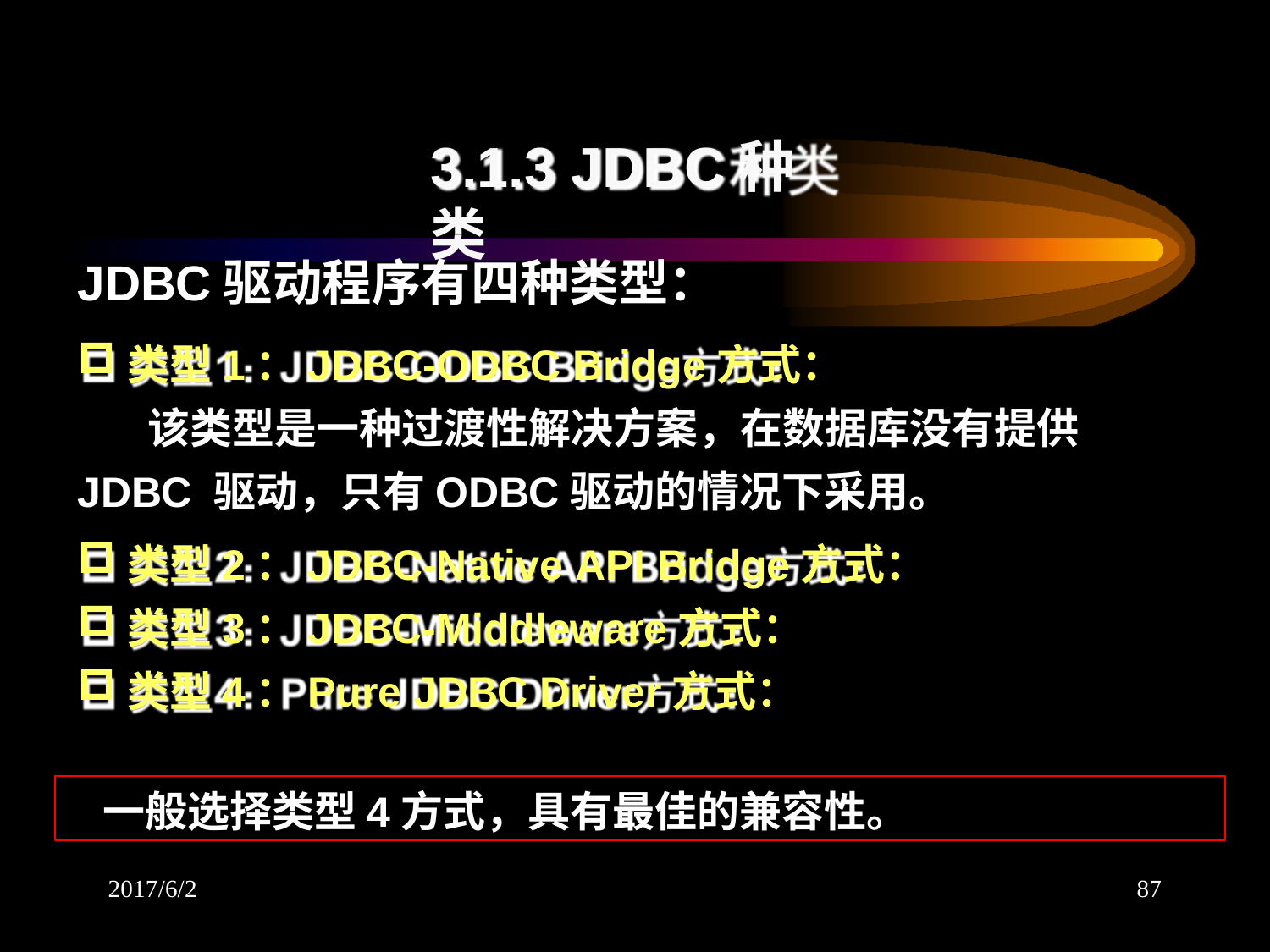

# 3.1.3 JDBC种类

JDBC驱动程序有四种类型：
类型1：JDBC-ODBC Bridge方式：
该类型是一种过渡性解决方案，在数据库没有提供JDBC 驱动，只有ODBC驱动的情况下采用。
类型2：JDBC-Native API Bridge方式：
类型3：JDBC-Middleware方式：
类型4：Pure JDBC Driver方式：

一般选择类型4方式，具有最佳的兼容性。

2017/6/2
87